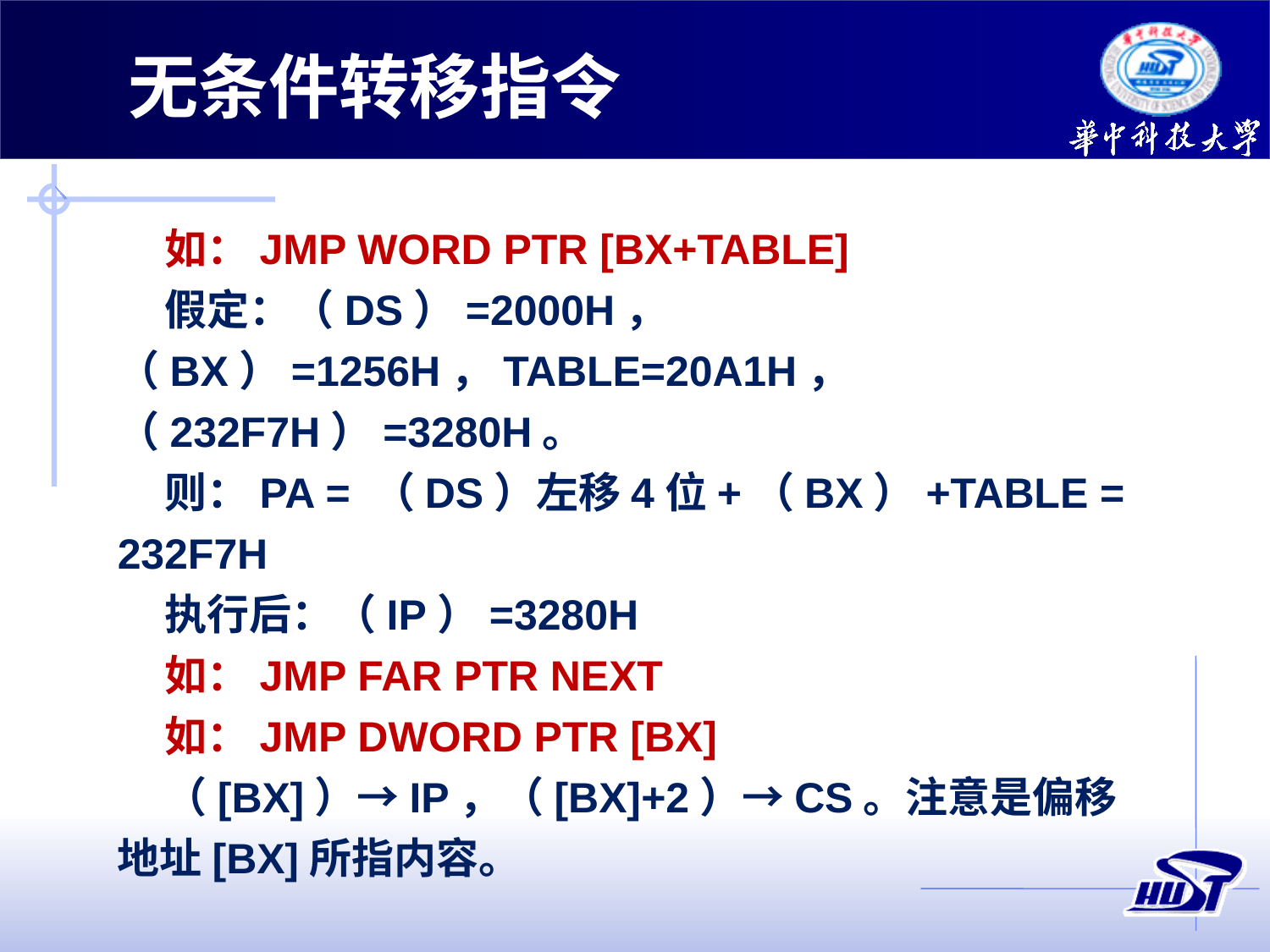

无条件转移指令
如：JMP WORD PTR [BX+TABLE]
假定：（DS）=2000H，（BX）=1256H，TABLE=20A1H，（232F7H）=3280H。
则：PA = （DS）左移4位+（BX）+TABLE = 232F7H
执行后：（IP）=3280H
如：JMP FAR PTR NEXT
如：JMP DWORD PTR [BX]
（[BX]）→IP，（[BX]+2）→CS。注意是偏移地址[BX]所指内容。